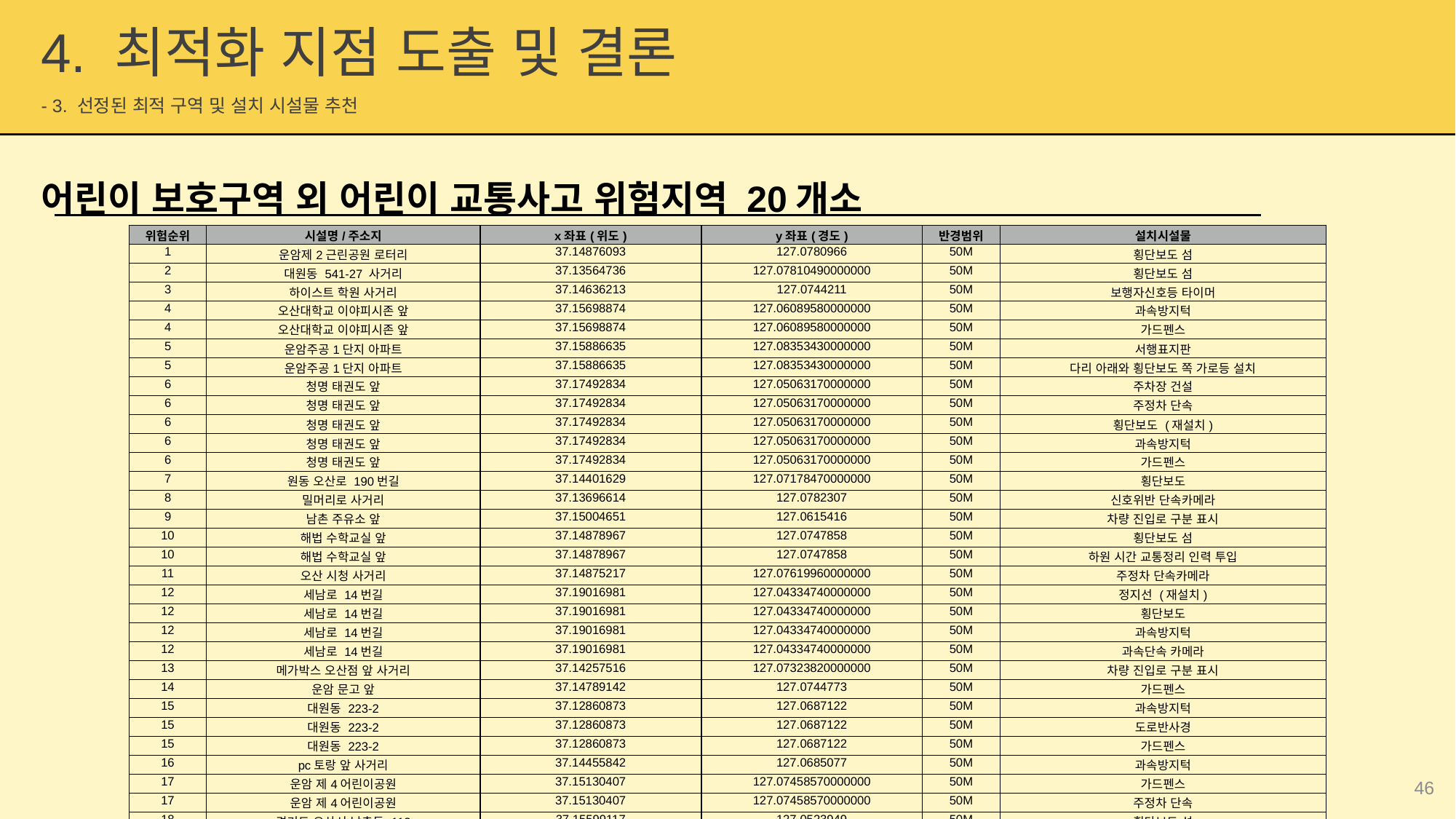

4. 최적화 지점 도출 및 결론
      - 3. 선정된 최적 구역 및 설치 시설물 추천
어린이 보호구역 외 어린이 교통사고 위험지역 20개소
| 위험순위 | 시설명/주소지 | x좌표(위도) | y좌표(경도) | 반경범위 | 설치시설물 |
| --- | --- | --- | --- | --- | --- |
| 1 | 운암제2근린공원 로터리 | 37.14876093 | 127.0780966 | 50M | 횡단보도 섬 |
| 2 | 대원동 541-27 사거리 | 37.13564736 | 127.07810490000000 | 50M | 횡단보도 섬 |
| 3 | 하이스트 학원 사거리 | 37.14636213 | 127.0744211 | 50M | 보행자신호등 타이머 |
| 4 | 오산대학교 이야피시존 앞 | 37.15698874 | 127.06089580000000 | 50M | 과속방지턱 |
| 4 | 오산대학교 이야피시존 앞 | 37.15698874 | 127.06089580000000 | 50M | 가드펜스 |
| 5 | 운암주공1단지 아파트 | 37.15886635 | 127.08353430000000 | 50M | 서행표지판 |
| 5 | 운암주공1단지 아파트 | 37.15886635 | 127.08353430000000 | 50M | 다리 아래와 횡단보도 쪽 가로등 설치 |
| 6 | 청명 태권도 앞 | 37.17492834 | 127.05063170000000 | 50M | 주차장 건설 |
| 6 | 청명 태권도 앞 | 37.17492834 | 127.05063170000000 | 50M | 주정차 단속 |
| 6 | 청명 태권도 앞 | 37.17492834 | 127.05063170000000 | 50M | 횡단보도 (재설치) |
| 6 | 청명 태권도 앞 | 37.17492834 | 127.05063170000000 | 50M | 과속방지턱 |
| 6 | 청명 태권도 앞 | 37.17492834 | 127.05063170000000 | 50M | 가드펜스 |
| 7 | 원동 오산로 190번길 | 37.14401629 | 127.07178470000000 | 50M | 횡단보도 |
| 8 | 밀머리로 사거리 | 37.13696614 | 127.0782307 | 50M | 신호위반 단속카메라 |
| 9 | 남촌 주유소 앞 | 37.15004651 | 127.0615416 | 50M | 차량 진입로 구분 표시 |
| 10 | 해법 수학교실 앞 | 37.14878967 | 127.0747858 | 50M | 횡단보도 섬 |
| 10 | 해법 수학교실 앞 | 37.14878967 | 127.0747858 | 50M | 하원 시간 교통정리 인력 투입 |
| 11 | 오산 시청 사거리 | 37.14875217 | 127.07619960000000 | 50M | 주정차 단속카메라 |
| 12 | 세남로 14번길 | 37.19016981 | 127.04334740000000 | 50M | 정지선 (재설치) |
| 12 | 세남로 14번길 | 37.19016981 | 127.04334740000000 | 50M | 횡단보도 |
| 12 | 세남로 14번길 | 37.19016981 | 127.04334740000000 | 50M | 과속방지턱 |
| 12 | 세남로 14번길 | 37.19016981 | 127.04334740000000 | 50M | 과속단속 카메라 |
| 13 | 메가박스 오산점 앞 사거리 | 37.14257516 | 127.07323820000000 | 50M | 차량 진입로 구분 표시 |
| 14 | 운암 문고 앞 | 37.14789142 | 127.0744773 | 50M | 가드펜스 |
| 15 | 대원동 223-2 | 37.12860873 | 127.0687122 | 50M | 과속방지턱 |
| 15 | 대원동 223-2 | 37.12860873 | 127.0687122 | 50M | 도로반사경 |
| 15 | 대원동 223-2 | 37.12860873 | 127.0687122 | 50M | 가드펜스 |
| 16 | pc토랑 앞 사거리 | 37.14455842 | 127.0685077 | 50M | 과속방지턱 |
| 17 | 운암 제4어린이공원 | 37.15130407 | 127.07458570000000 | 50M | 가드펜스 |
| 17 | 운암 제4어린이공원 | 37.15130407 | 127.07458570000000 | 50M | 주정차 단속 |
| 18 | 경기도 오산시 남촌동 113 | 37.15599117 | 127.0523949 | 50M | 횡단보도 섬 |
| 19 | 경기도 오산시 남촌동 624-6 | 37.14760702 | 127.06655820000000 | 50M | 도로반사경 |
| 20 | 브레인 투 브레인 학원 | 37.14993025 | 127.0745429 | 50M | 주정차 단속 |
46